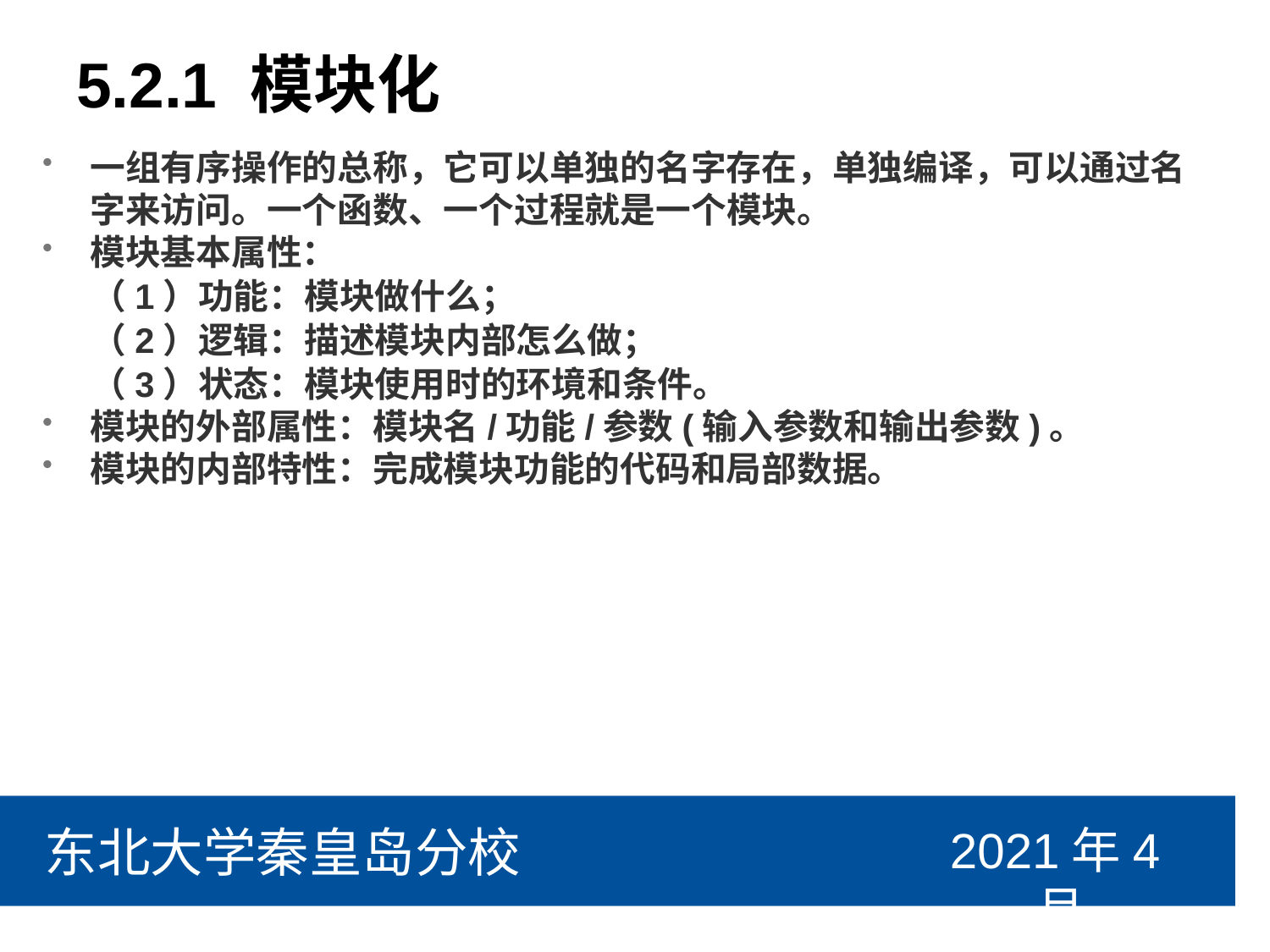

# 5.2.1 模块化
一组有序操作的总称，它可以单独的名字存在，单独编译，可以通过名字来访问。一个函数、一个过程就是一个模块。
模块基本属性：
     （1）功能：模块做什么；
     （2）逻辑：描述模块内部怎么做；
     （3）状态：模块使用时的环境和条件。
模块的外部属性：模块名/功能/参数(输入参数和输出参数)。
模块的内部特性：完成模块功能的代码和局部数据。